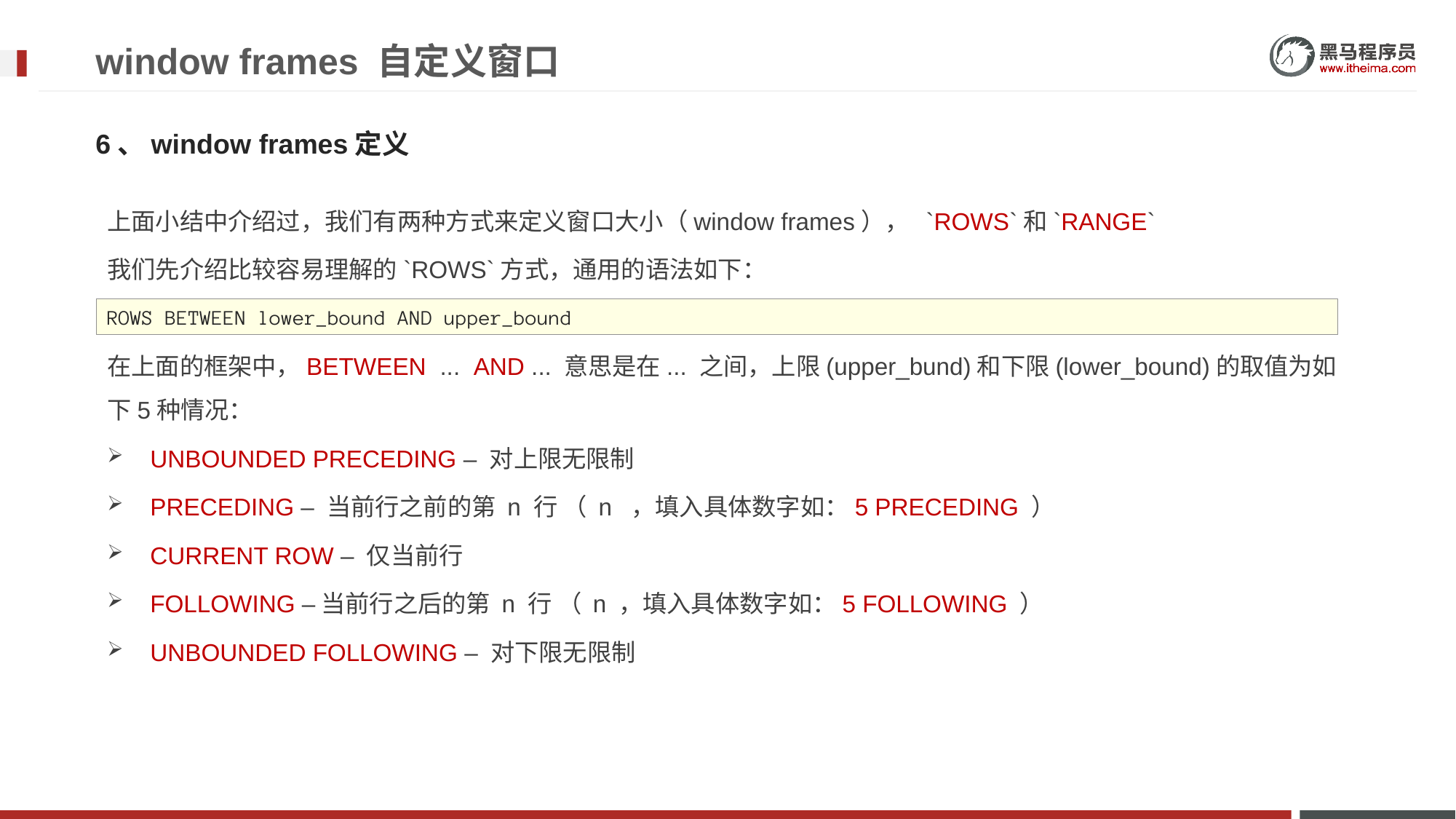

# window frames 自定义窗口
6、window frames定义
上面小结中介绍过，我们有两种方式来定义窗口大小（window frames），  `ROWS`和`RANGE`
我们先介绍比较容易理解的`ROWS`方式，通用的语法如下：

在上面的框架中，BETWEEN  ...  AND ... 意思是在... 之间，上限(upper_bund)和下限(lower_bound)的取值为如下5种情况：
UNBOUNDED PRECEDING – 对上限无限制
PRECEDING – 当前行之前的第 n 行 （ n  ，填入具体数字如：5 PRECEDING ）
CURRENT ROW – 仅当前行
FOLLOWING –当前行之后的第 n 行 （ n ，填入具体数字如：5 FOLLOWING ）
UNBOUNDED FOLLOWING – 对下限无限制
ROWS BETWEEN lower_bound AND upper_bound